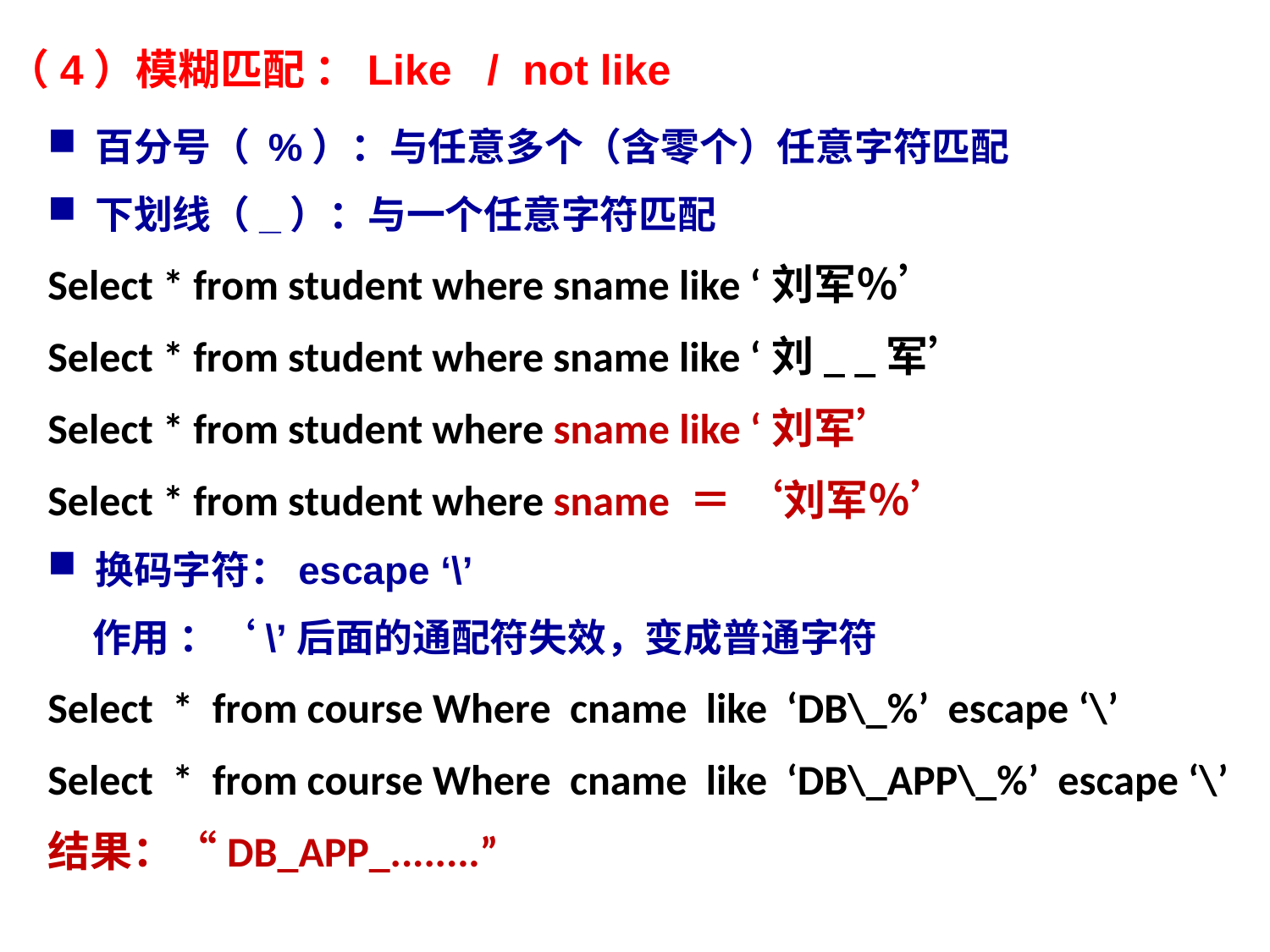

（4）模糊匹配 ：Like   /  not like
百分号（ %）：与任意多个（含零个）任意字符匹配
下划线（_）：与一个任意字符匹配
Select * from student where sname like ‘刘军％’
Select * from student where sname like ‘刘_ _军’
Select * from student where sname like ‘刘军’
Select * from student where sname ＝ ‘刘军％’
换码字符：escape ‘\’
    作用 ：‘\’后面的通配符失效，变成普通字符
Select  *  from course Where  cname  like  ‘DB\_%’  escape ‘\’
Select  *  from course Where  cname  like  ‘DB\_APP\_%’  escape ‘\’
结果：“DB_APP_........”